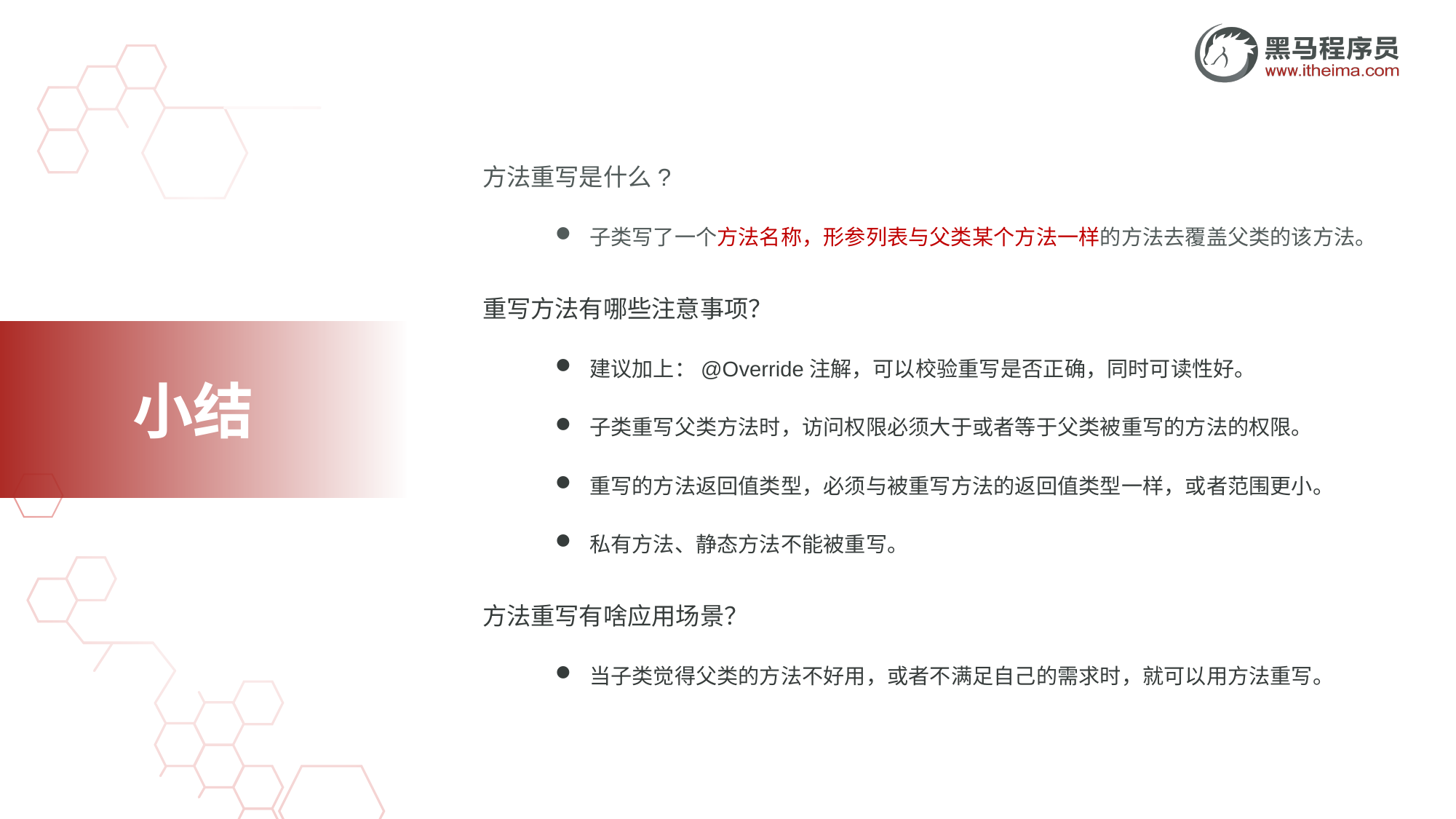

方法重写是什么?
子类写了一个方法名称，形参列表与父类某个方法一样的方法去覆盖父类的该方法。
重写方法有哪些注意事项？
建议加上：@Override注解，可以校验重写是否正确，同时可读性好。
子类重写父类方法时，访问权限必须大于或者等于父类被重写的方法的权限。
重写的方法返回值类型，必须与被重写方法的返回值类型一样，或者范围更小。
私有方法、静态方法不能被重写。
方法重写有啥应用场景？
当子类觉得父类的方法不好用，或者不满足自己的需求时，就可以用方法重写。